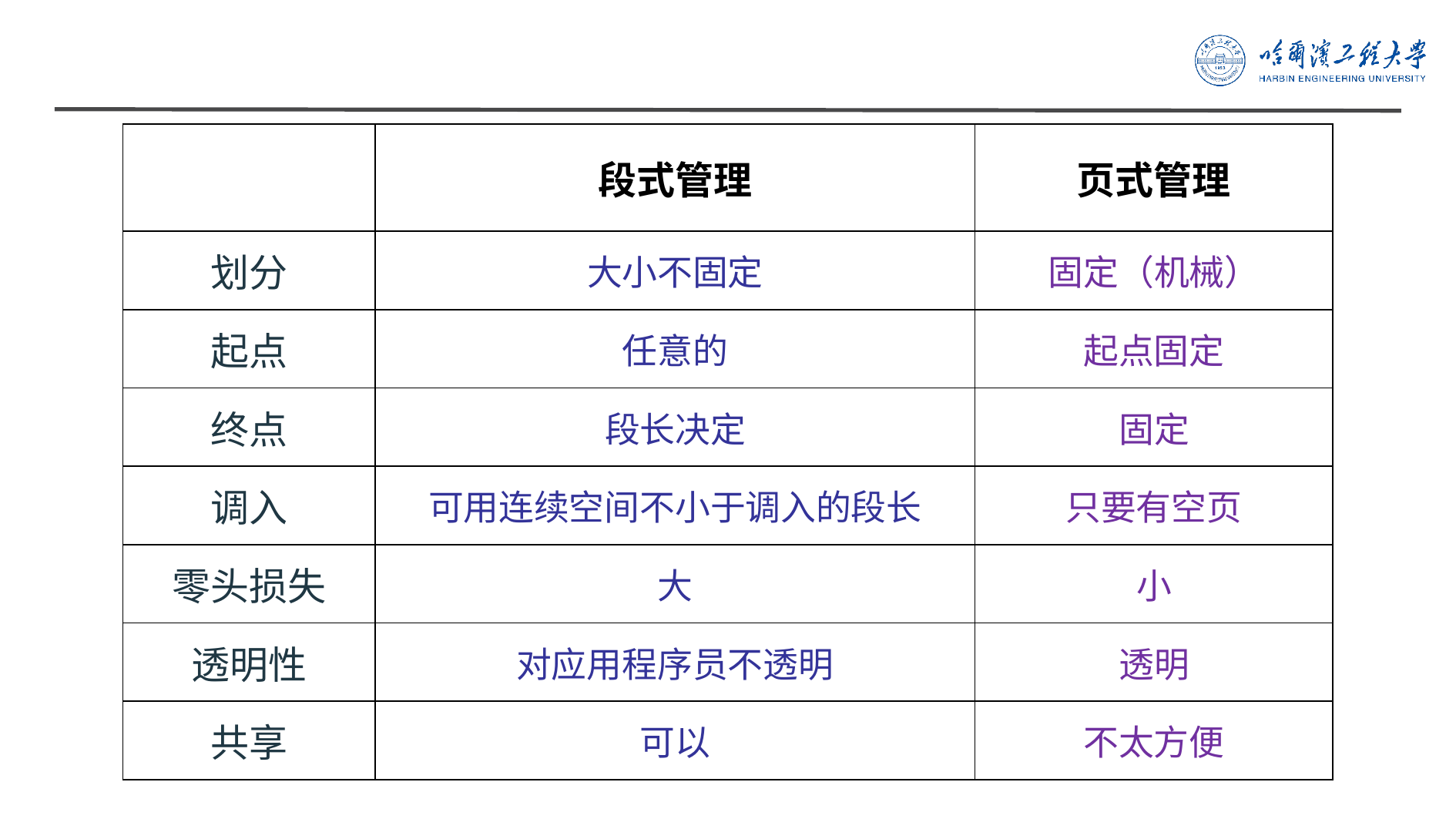

|  | 段式管理 | 页式管理 |
| --- | --- | --- |
| 划分 | 大小不固定 | 固定（机械） |
| 起点 | 任意的 | 起点固定 |
| 终点 | 段长决定 | 固定 |
| 调入 | 可用连续空间不小于调入的段长 | 只要有空页 |
| 零头损失 | 大 | 小 |
| 透明性 | 对应用程序员不透明 | 透明 |
| 共享 | 可以 | 不太方便 |